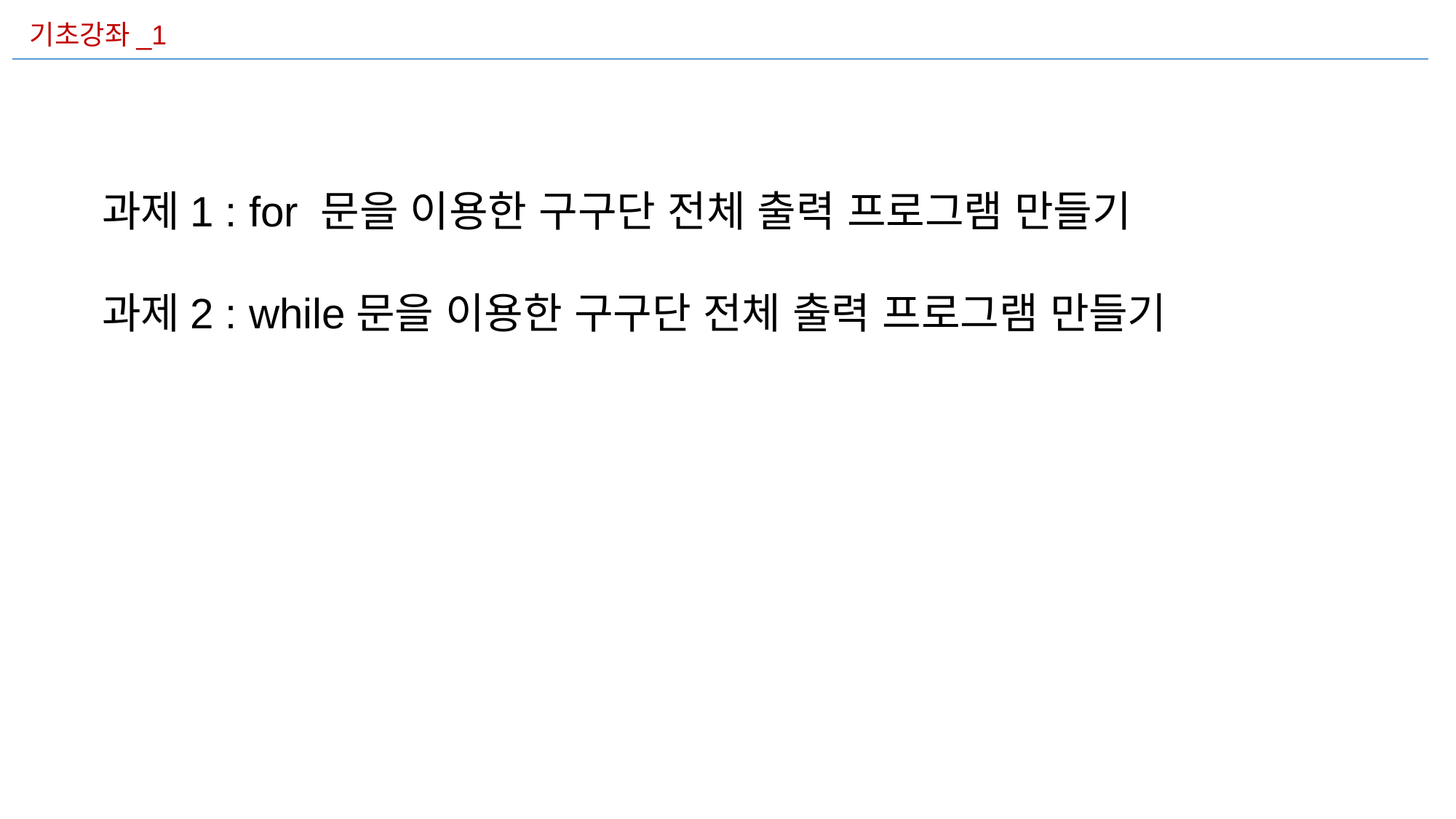

기초강좌_1
과제1 : for 문을 이용한 구구단 전체 출력 프로그램 만들기

과제2 : while문을 이용한 구구단 전체 출력 프로그램 만들기